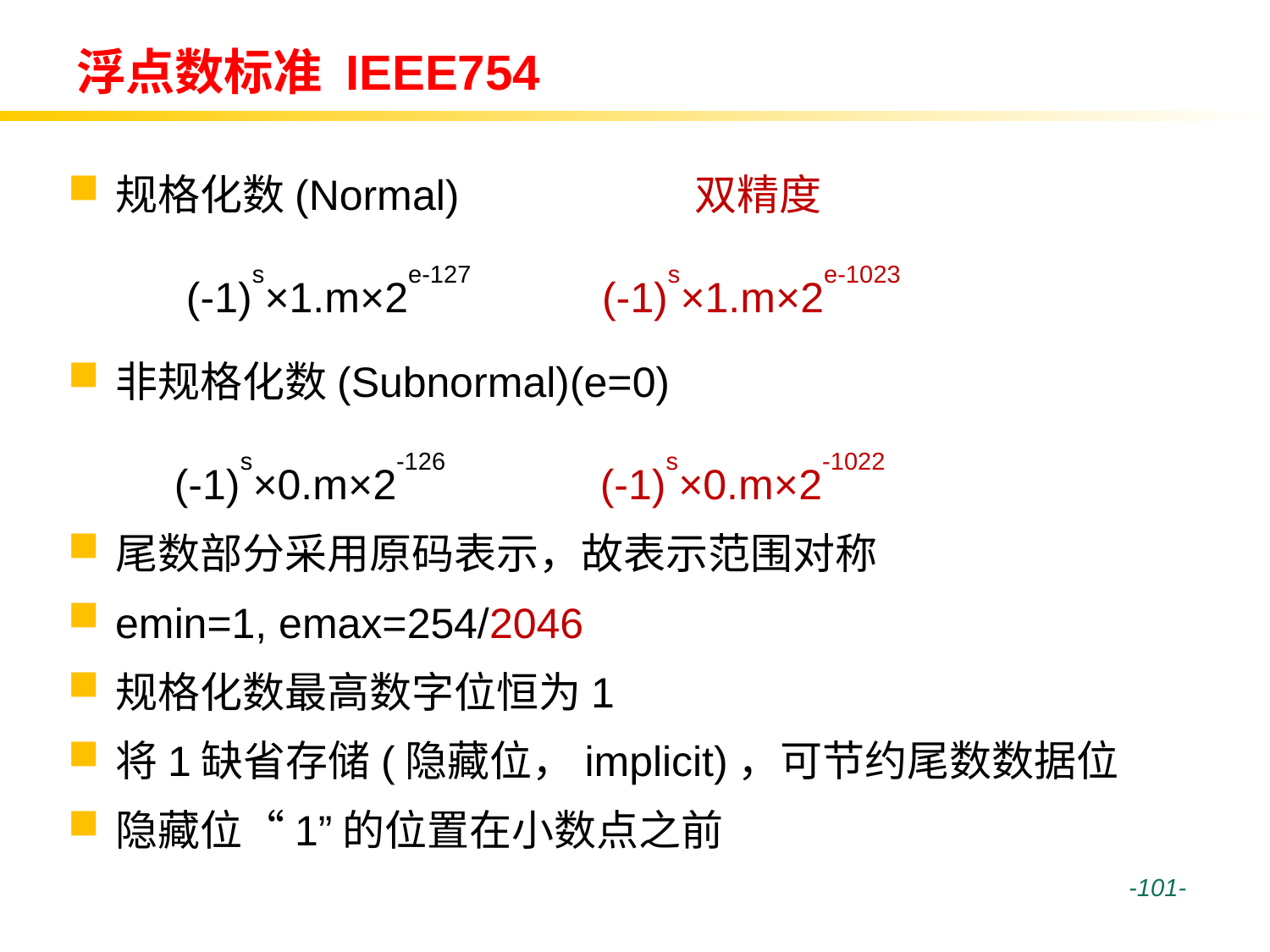

# 浮点数标准 IEEE754
规格化数(Normal)                   双精度
          (-1)s×1.m×2e-127           (-1)s×1.m×2e-1023
非规格化数(Subnormal)(e=0)
         (-1)s×0.m×2-126             (-1)s×0.m×2-1022
尾数部分采用原码表示，故表示范围对称
emin=1, emax=254/2046
规格化数最高数字位恒为1
将1缺省存储(隐藏位，implicit)，可节约尾数数据位
隐藏位“1”的位置在小数点之前

 -101-